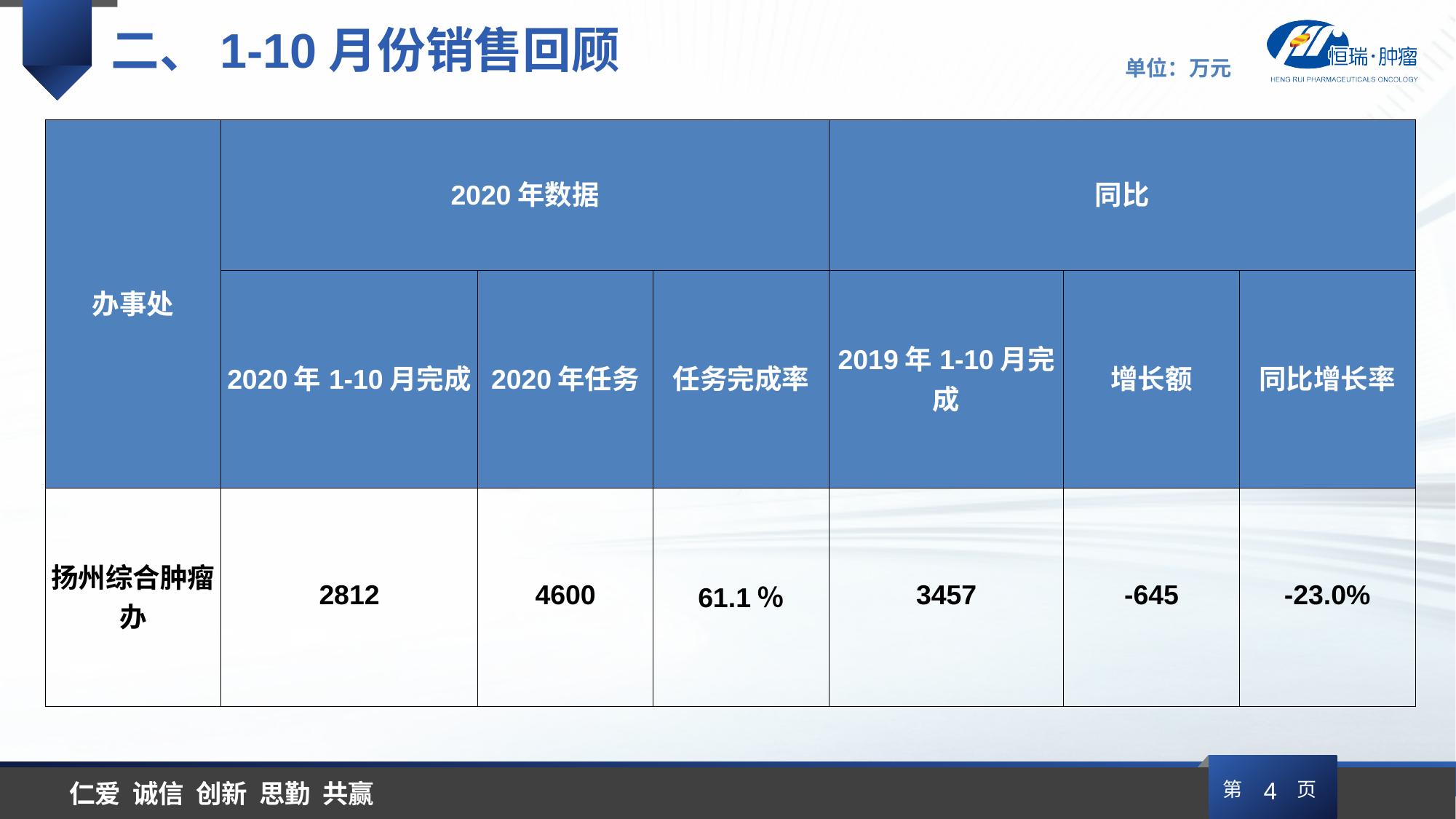

二、1-10月份销售回顾
单位：万元
| 办事处 | 2020年数据 |  |  | 同比 |  |  |
| --- | --- | --- | --- | --- | --- | --- |
|  | 2020年1-10月完成 | 2020年任务 | 任务完成率 | 2019年1-10月完成 | 增长额 | 同比增长率 |
| 扬州综合肿瘤办 | 2812 | 4600 | 61.1％ | 3457 | -645 | -23.0% |